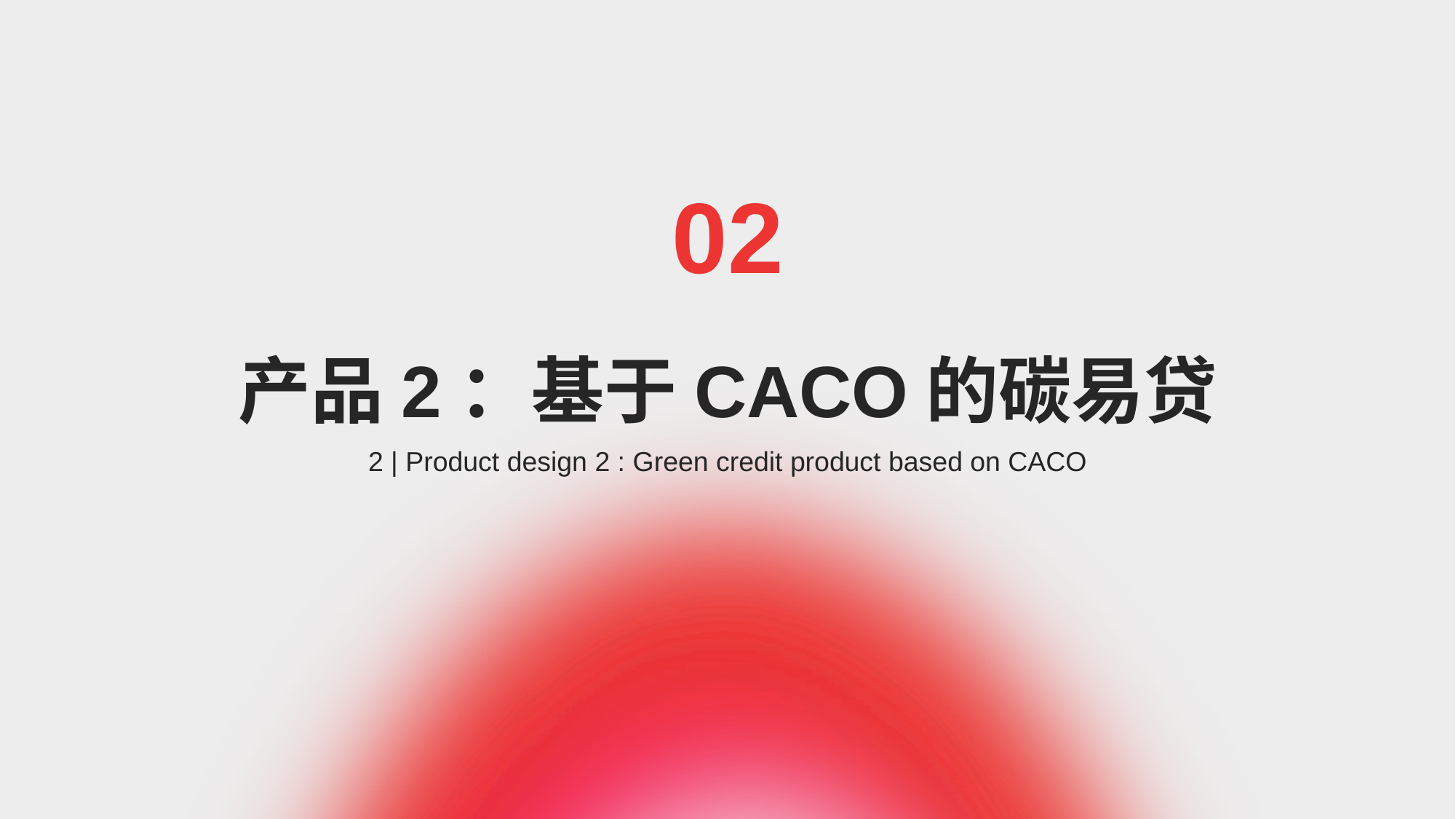

02
# 产品2：基于CACO的碳易贷
2 | Product design 2 : Green credit product based on CACO